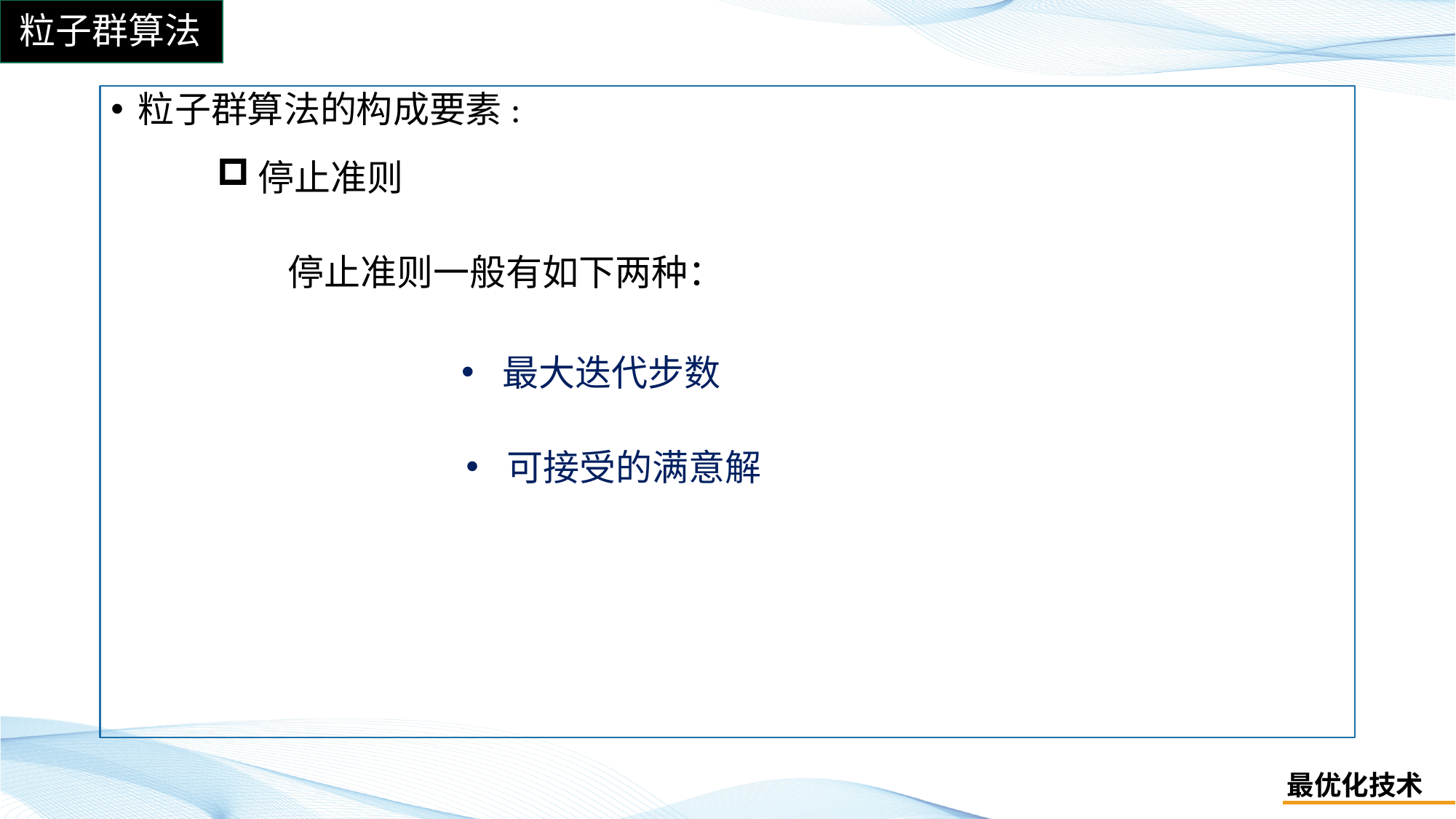

粒子群算法
粒子群算法的构成要素:
停止准则
停止准则一般有如下两种：
最大迭代步数
可接受的满意解